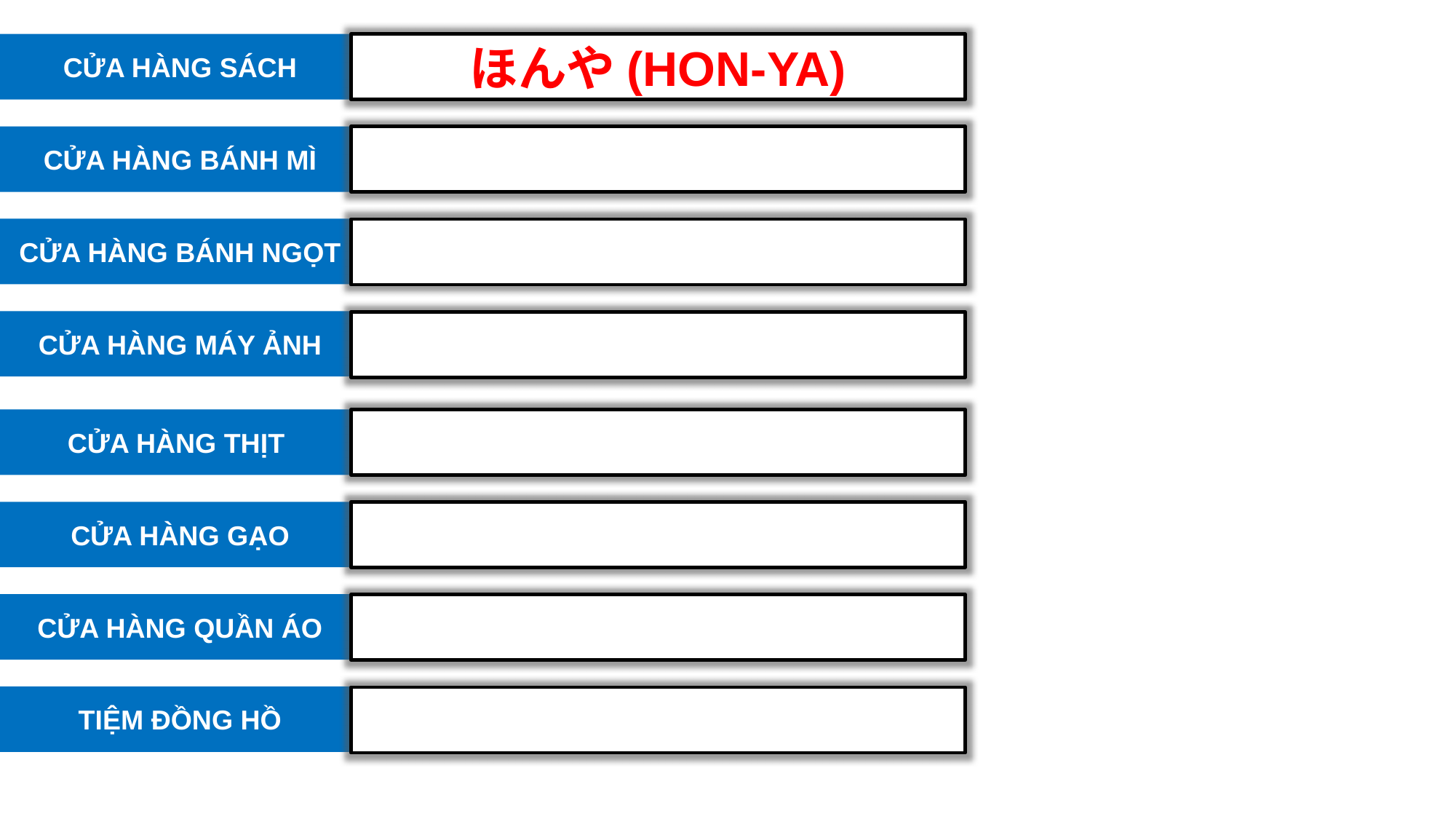

CỬA HÀNG SÁCH
ほんや(HON-YA)
CỬA HÀNG BÁNH MÌ

CỬA HÀNG BÁNH NGỌT

CỬA HÀNG MÁY ẢNH

CỬA HÀNG THỊT

CỬA HÀNG GẠO

CỬA HÀNG QUẦN ÁO

TIỆM ĐỒNG HỒ